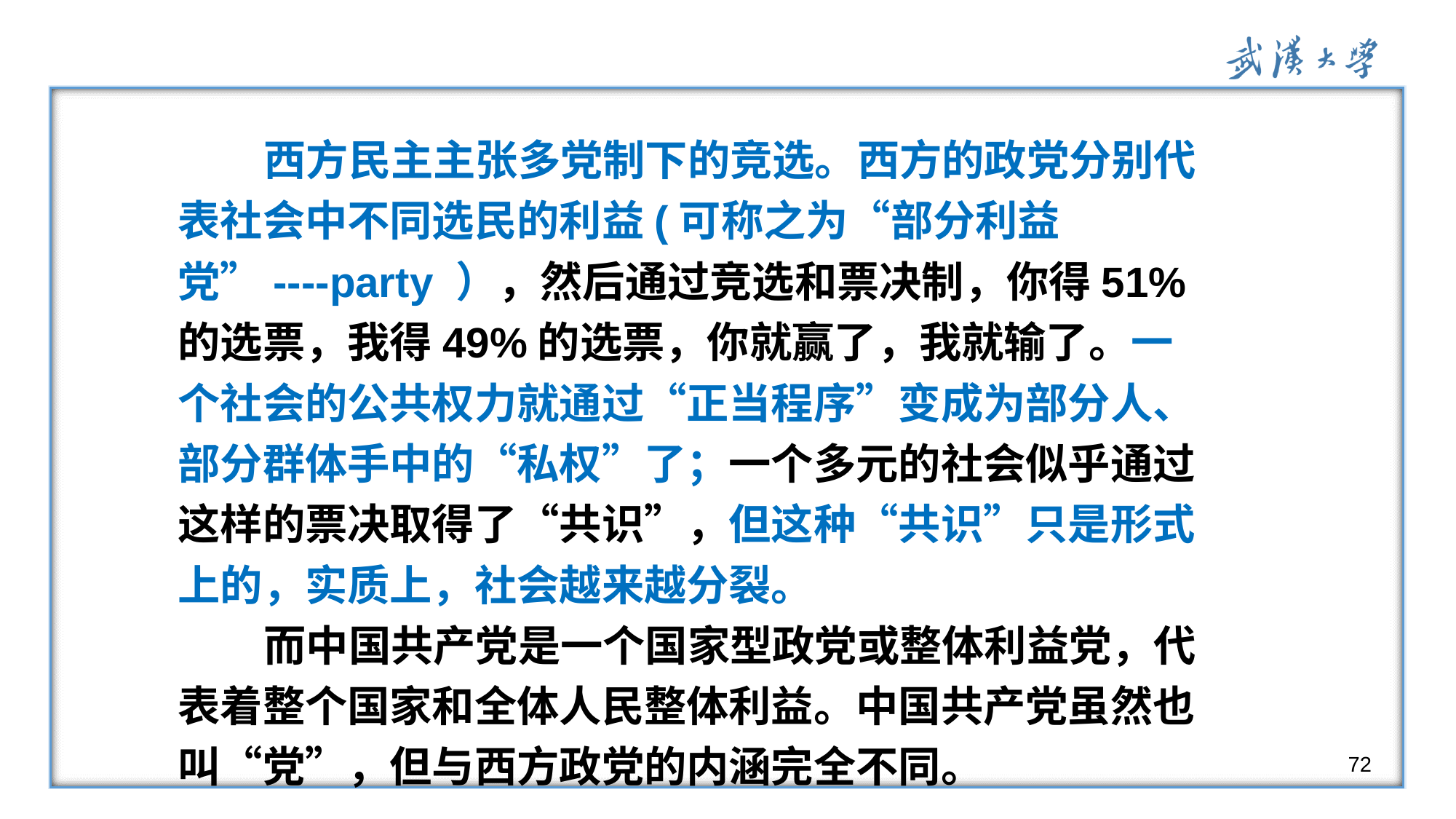

西方民主主张多党制下的竞选。西方的政党分别代表社会中不同选民的利益(可称之为“部分利益党”----party ），然后通过竞选和票决制，你得51%的选票，我得49%的选票，你就赢了，我就输了。一个社会的公共权力就通过“正当程序”变成为部分人、部分群体手中的“私权”了；一个多元的社会似乎通过这样的票决取得了“共识”，但这种“共识”只是形式上的，实质上，社会越来越分裂。
而中国共产党是一个国家型政党或整体利益党，代表着整个国家和全体人民整体利益。中国共产党虽然也叫“党”，但与西方政党的内涵完全不同。
72